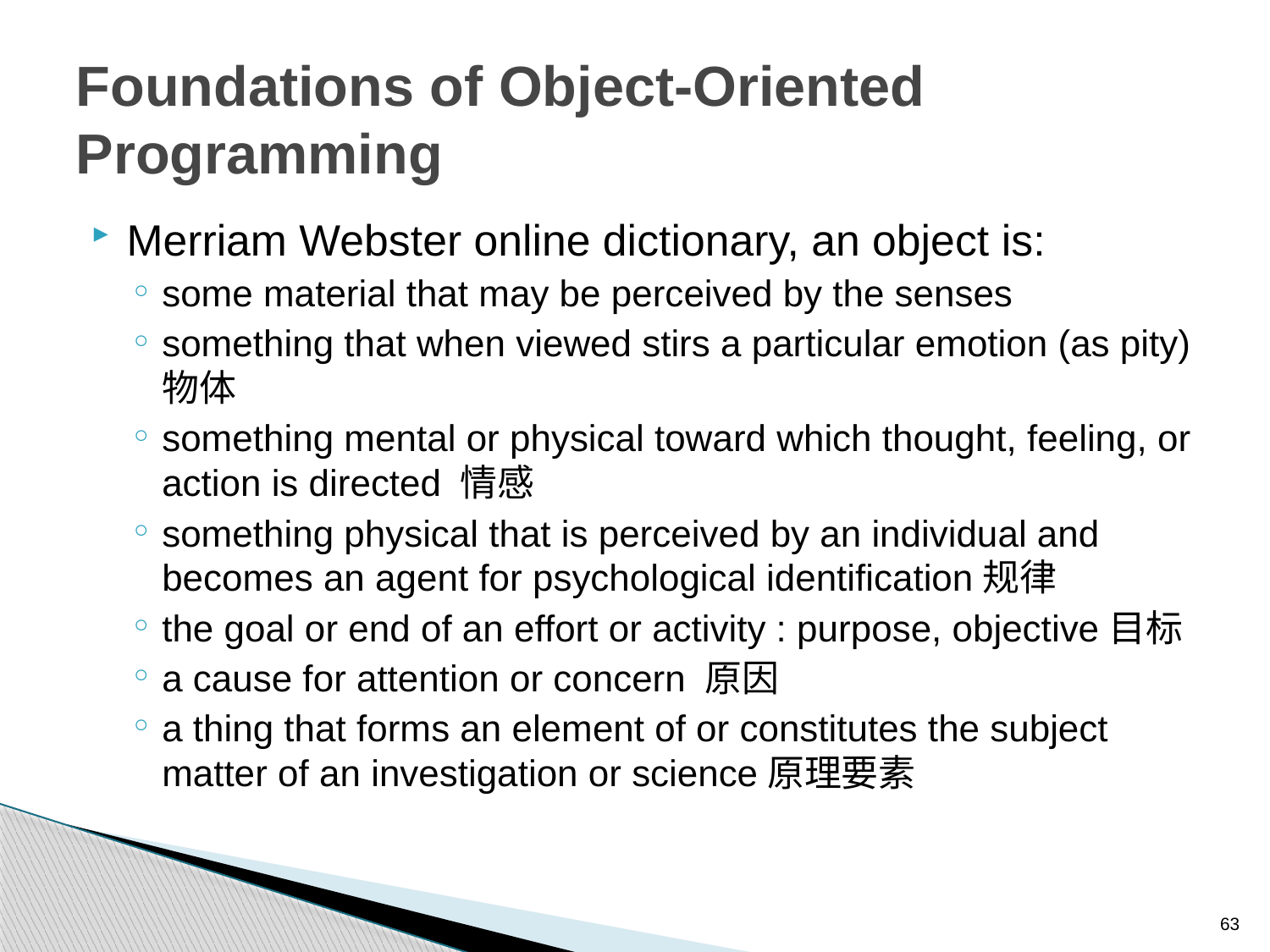

# Foundations of Object-Oriented Programming
Merriam Webster online dictionary, an object is:
some material that may be perceived by the senses
something that when viewed stirs a particular emotion (as pity)物体
something mental or physical toward which thought, feeling, or action is directed 情感
something physical that is perceived by an individual and becomes an agent for psychological identification规律
the goal or end of an effort or activity : purpose, objective目标
a cause for attention or concern 原因
a thing that forms an element of or constitutes the subject matter of an investigation or science原理要素

63